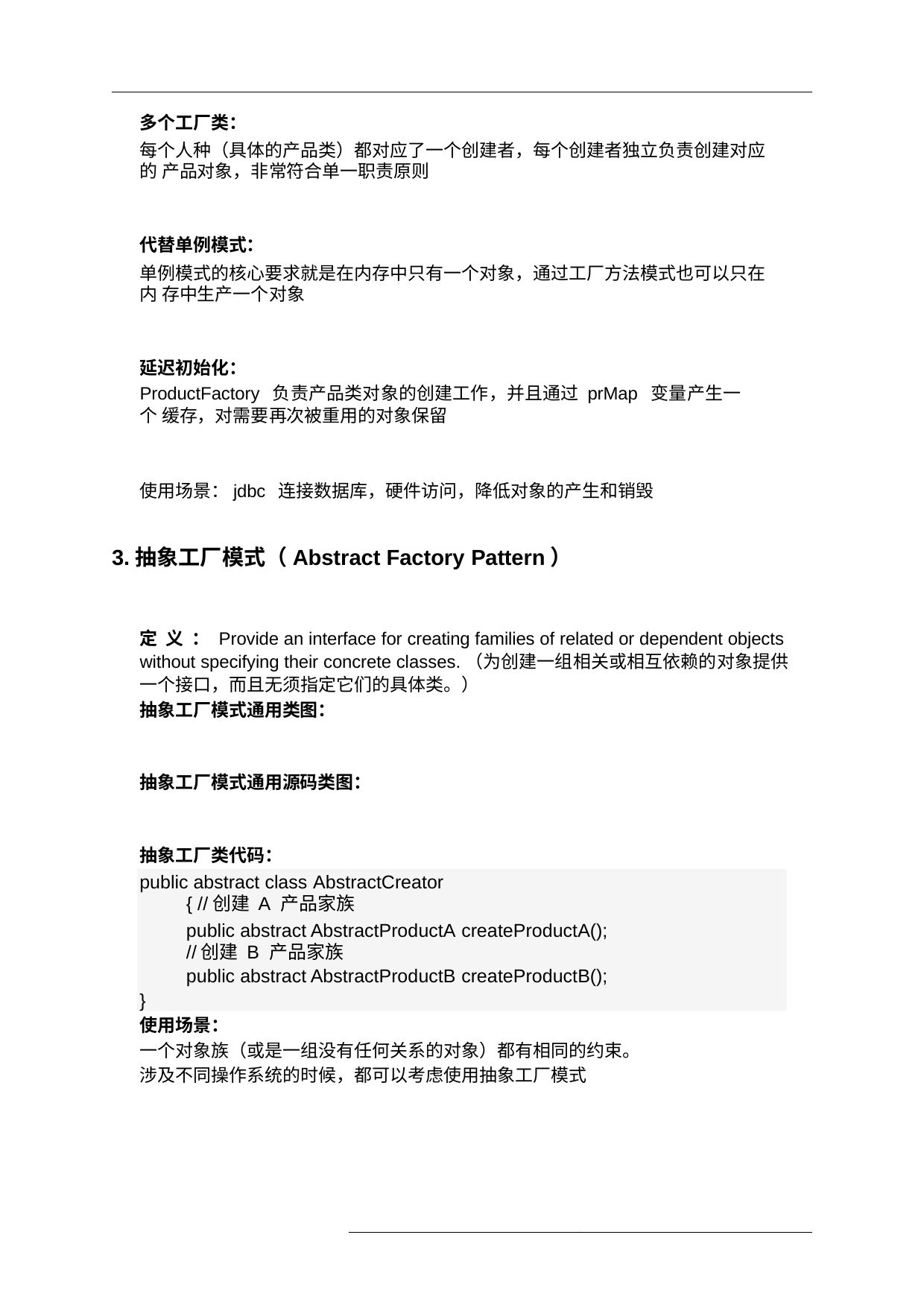

多个工厂类：
每个人种（具体的产品类）都对应了一个创建者，每个创建者独立负责创建对应的 产品对象，非常符合单一职责原则

代替单例模式：
单例模式的核心要求就是在内存中只有一个对象，通过工厂方法模式也可以只在内 存中生产一个对象

延迟初始化：
ProductFactory 负责产品类对象的创建工作，并且通过 prMap 变量产生一个 缓存，对需要再次被重用的对象保留

使用场景：jdbc 连接数据库，硬件访问，降低对象的产生和销毁

3.抽象工厂模式（Abstract Factory Pattern）
定 义 ： Provide an interface for creating families of related or dependent objects  without specifying their concrete classes.（为创建一组相关或相互依赖的对象提供 一个接口，而且无须指定它们的具体类。）
抽象工厂模式通用类图：
抽象工厂模式通用源码类图： 抽象工厂类代码：
public abstract class AbstractCreator
{ //创建 A 产品家族
public abstract AbstractProductA createProductA();
//创建 B 产品家族
public abstract AbstractProductB createProductB();
}
使用场景：
一个对象族（或是一组没有任何关系的对象）都有相同的约束。 涉及不同操作系统的时候，都可以考虑使用抽象工厂模式